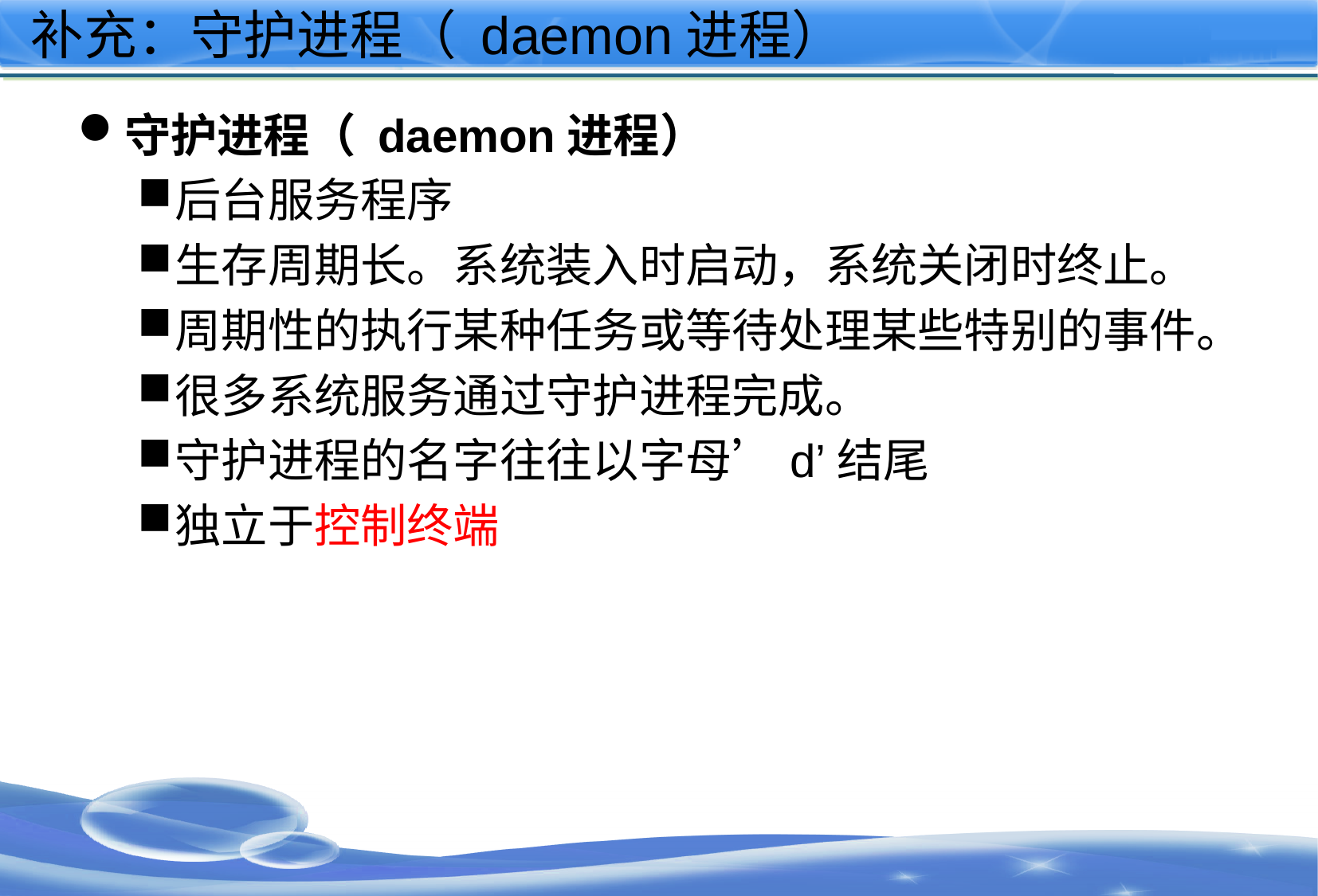

# 补充：守护进程（ daemon进程）
守护进程（ daemon进程）
后台服务程序
生存周期长。系统装入时启动，系统关闭时终止。
周期性的执行某种任务或等待处理某些特别的事件。
很多系统服务通过守护进程完成。
守护进程的名字往往以字母’d’结尾
独立于控制终端